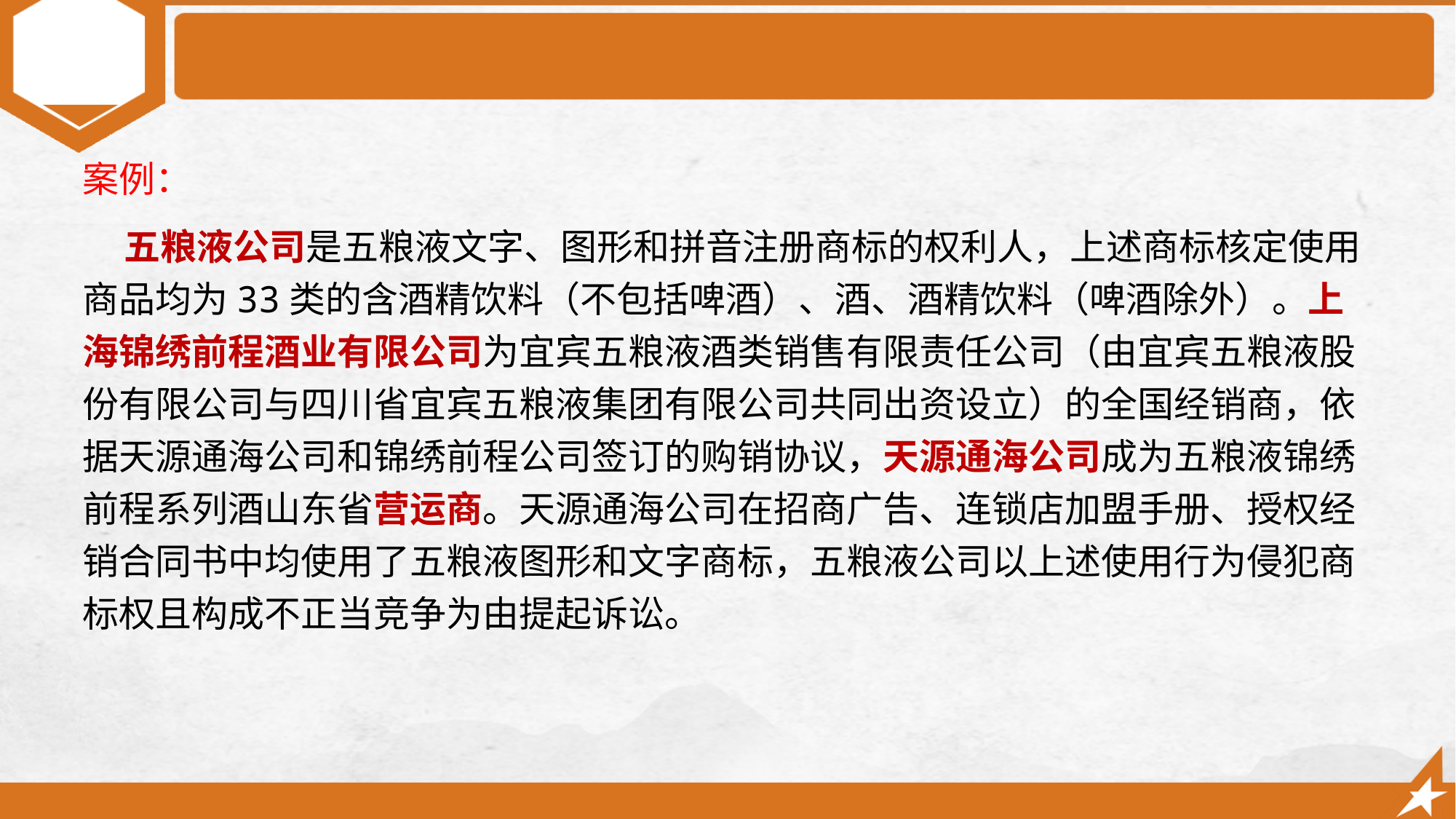

案例：
    五粮液公司是五粮液文字、图形和拼音注册商标的权利人，上述商标核定使用商品均为33类的含酒精饮料（不包括啤酒）、酒、酒精饮料（啤酒除外）。上海锦绣前程酒业有限公司为宜宾五粮液酒类销售有限责任公司（由宜宾五粮液股份有限公司与四川省宜宾五粮液集团有限公司共同出资设立）的全国经销商，依据天源通海公司和锦绣前程公司签订的购销协议，天源通海公司成为五粮液锦绣前程系列酒山东省营运商。天源通海公司在招商广告、连锁店加盟手册、授权经销合同书中均使用了五粮液图形和文字商标，五粮液公司以上述使用行为侵犯商标权且构成不正当竞争为由提起诉讼。